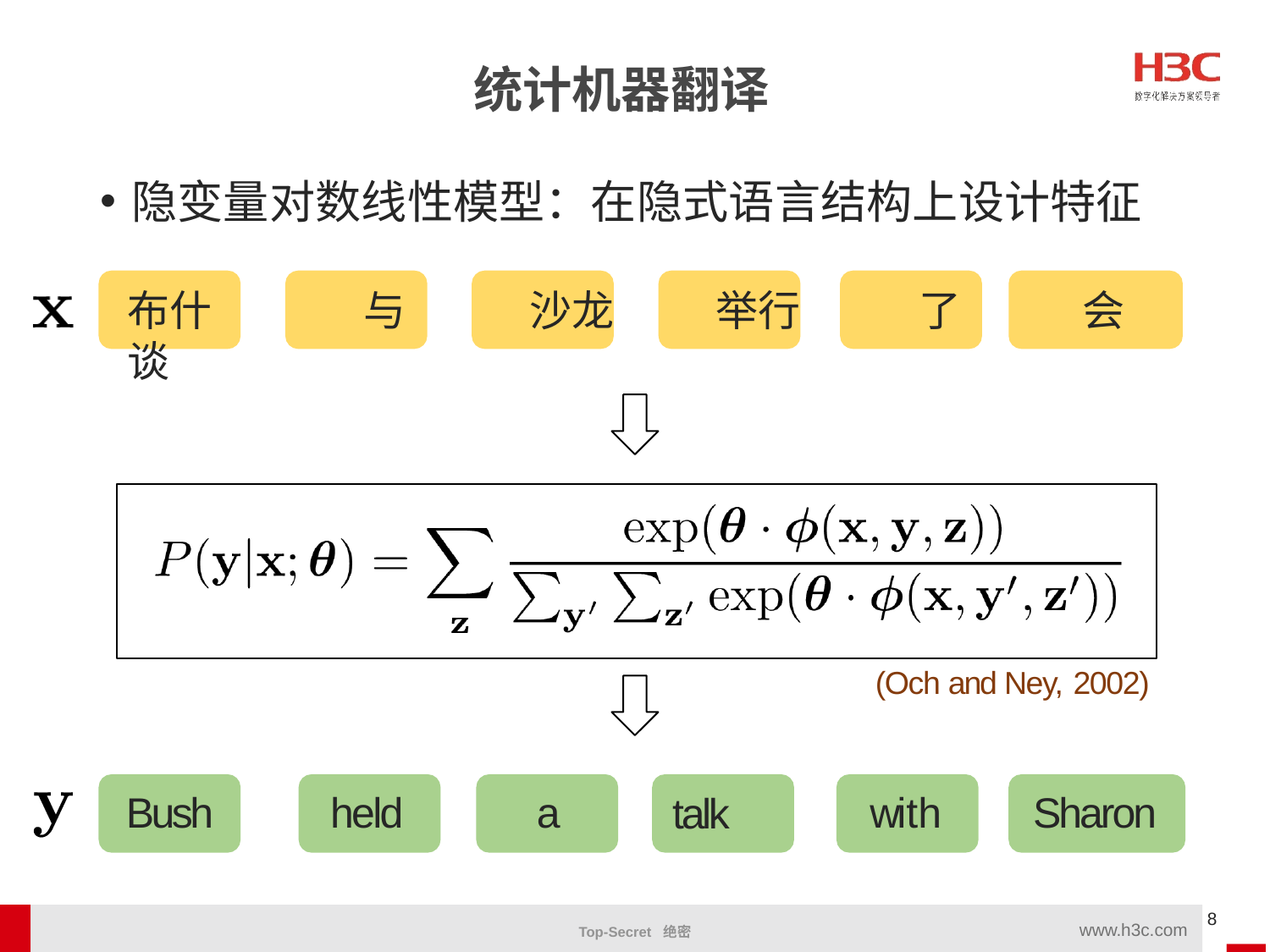

统计机器翻译
隐变量对数线性模型：在隐式语言结构上设计特征

布什	与	沙龙	举行	了	会谈

(Och and Ney, 2002)

Bush
held
a
with
Sharon
talk